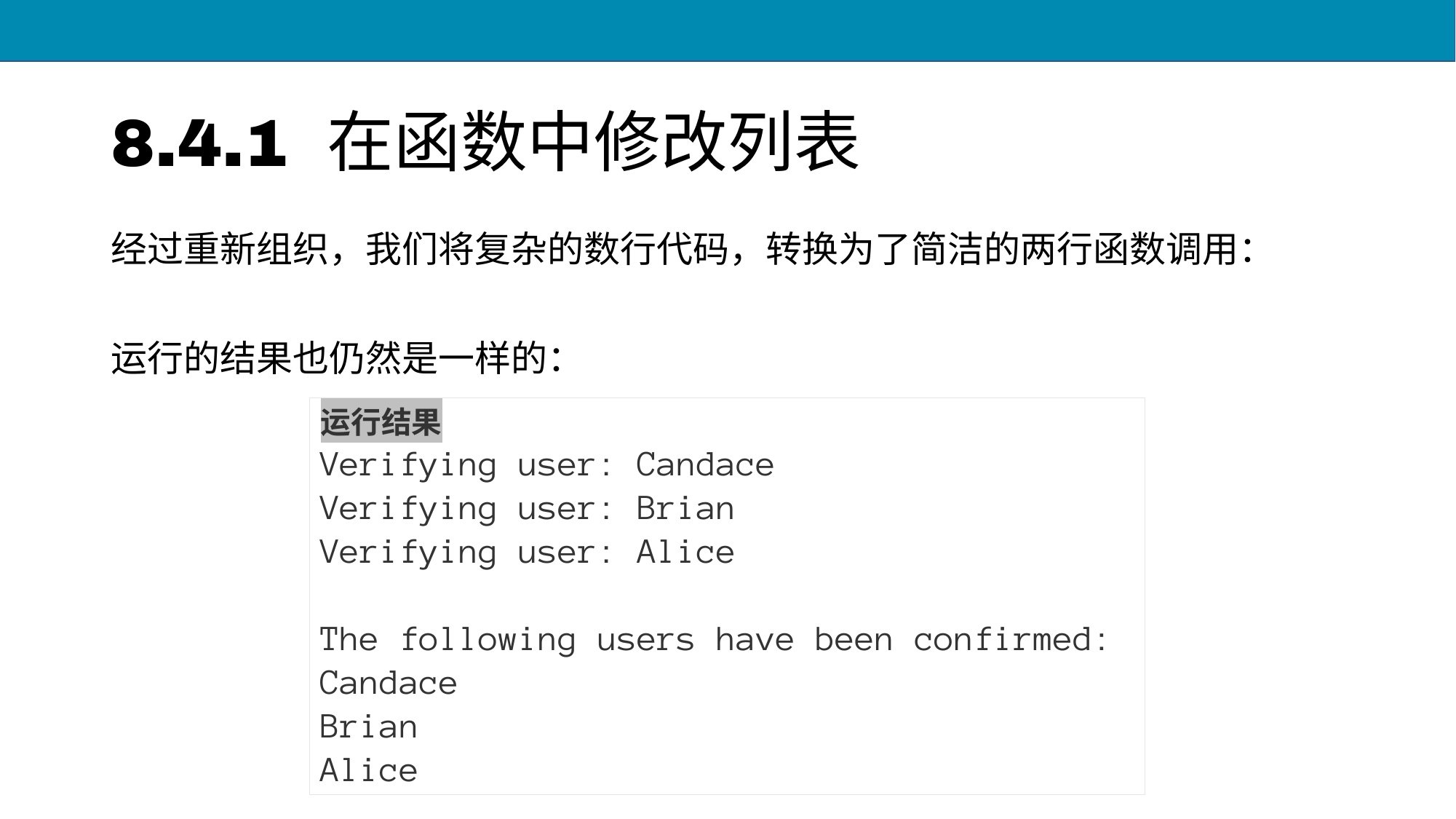

# 8.4.1 在函数中修改列表
经过重新组织，我们将复杂的数行代码，转换为了简洁的两行函数调用：

运行的结果也仍然是一样的：
运行结果
Verifying user: Candace
Verifying user: Brian
Verifying user: Alice

The following users have been confirmed:
Candace
Brian
Alice